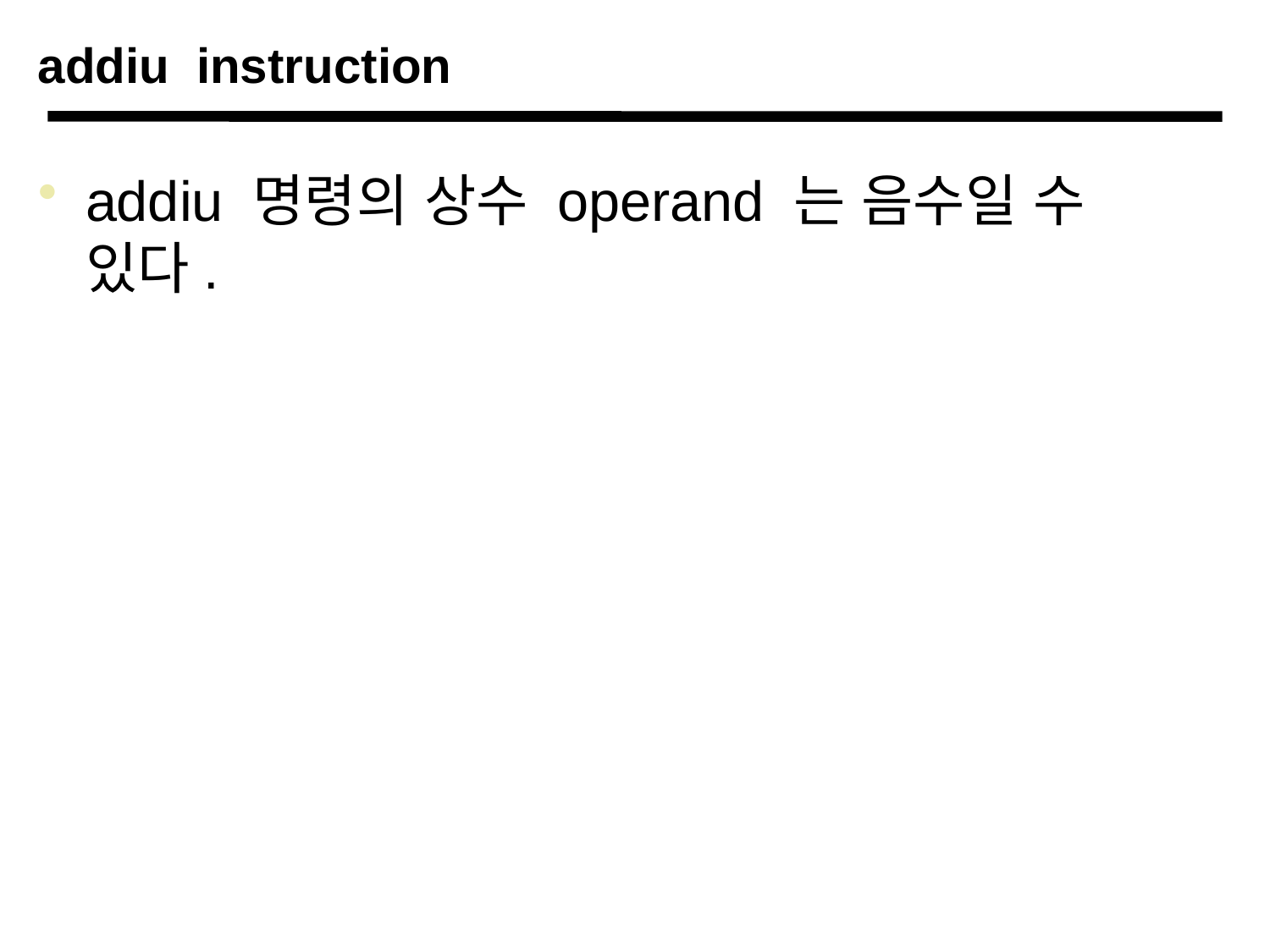

# addiu  instruction
addiu 명령의 상수 operand 는 음수일 수 있다.